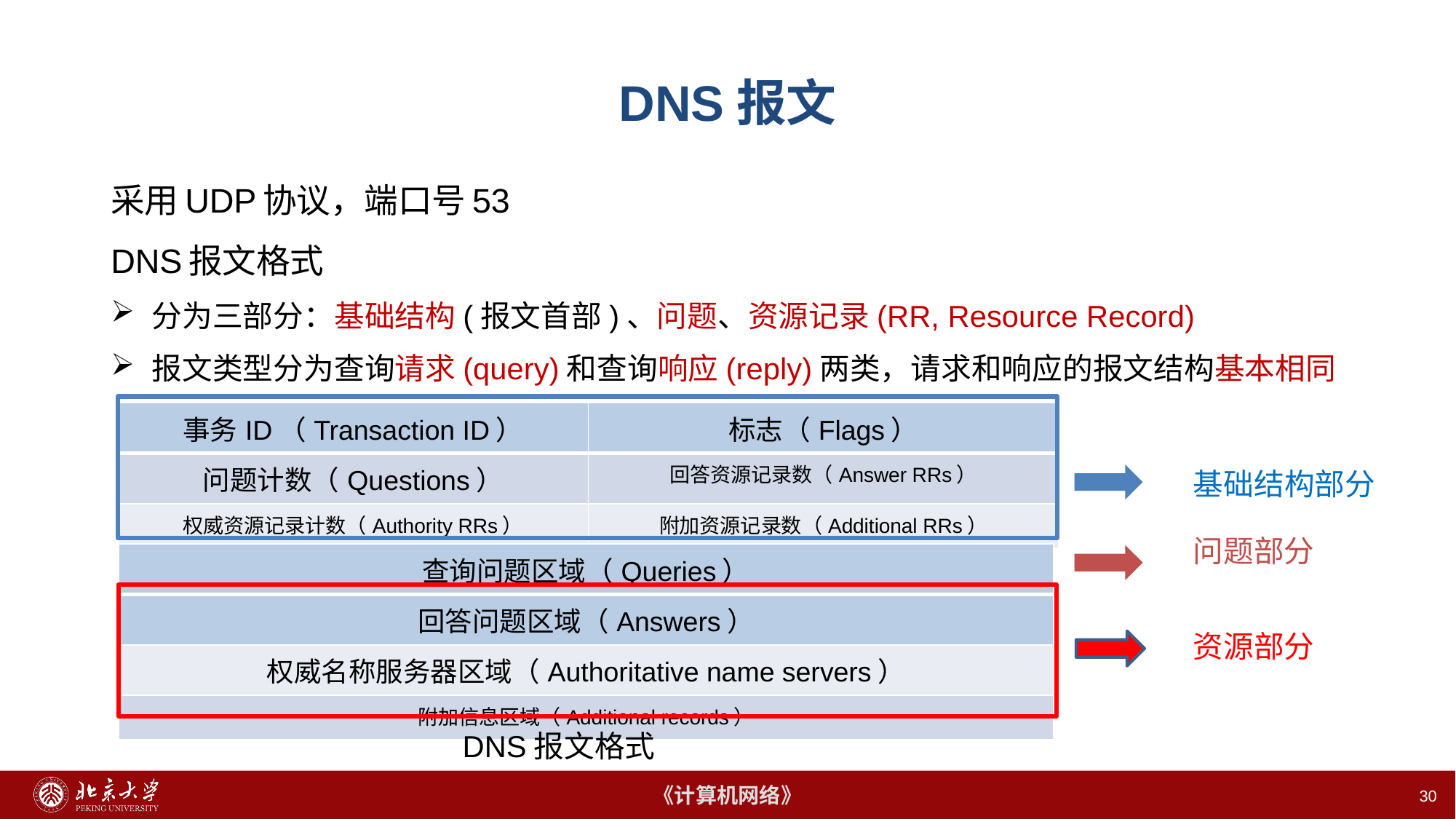

# DNS报文
采用UDP协议，端口号53
DNS报文格式
分为三部分：基础结构(报文首部)、问题、资源记录(RR, Resource Record)
报文类型分为查询请求(query)和查询响应(reply)两类，请求和响应的报文结构基本相同

| 事务ID（Transaction ID） | 标志（Flags） |
| --- | --- |
| 问题计数（Questions） | 回答资源记录数（Answer RRs） |
| 权威资源记录计数（Authority RRs） | 附加资源记录数（Additional RRs） |
基础结构部分

问题部分
| 查询问题区域（Queries） |
| --- |
| 回答问题区域（Answers） |
| 权威名称服务器区域（Authoritative name servers） |
| 附加信息区域（Additional records） |

资源部分

DNS报文格式
30